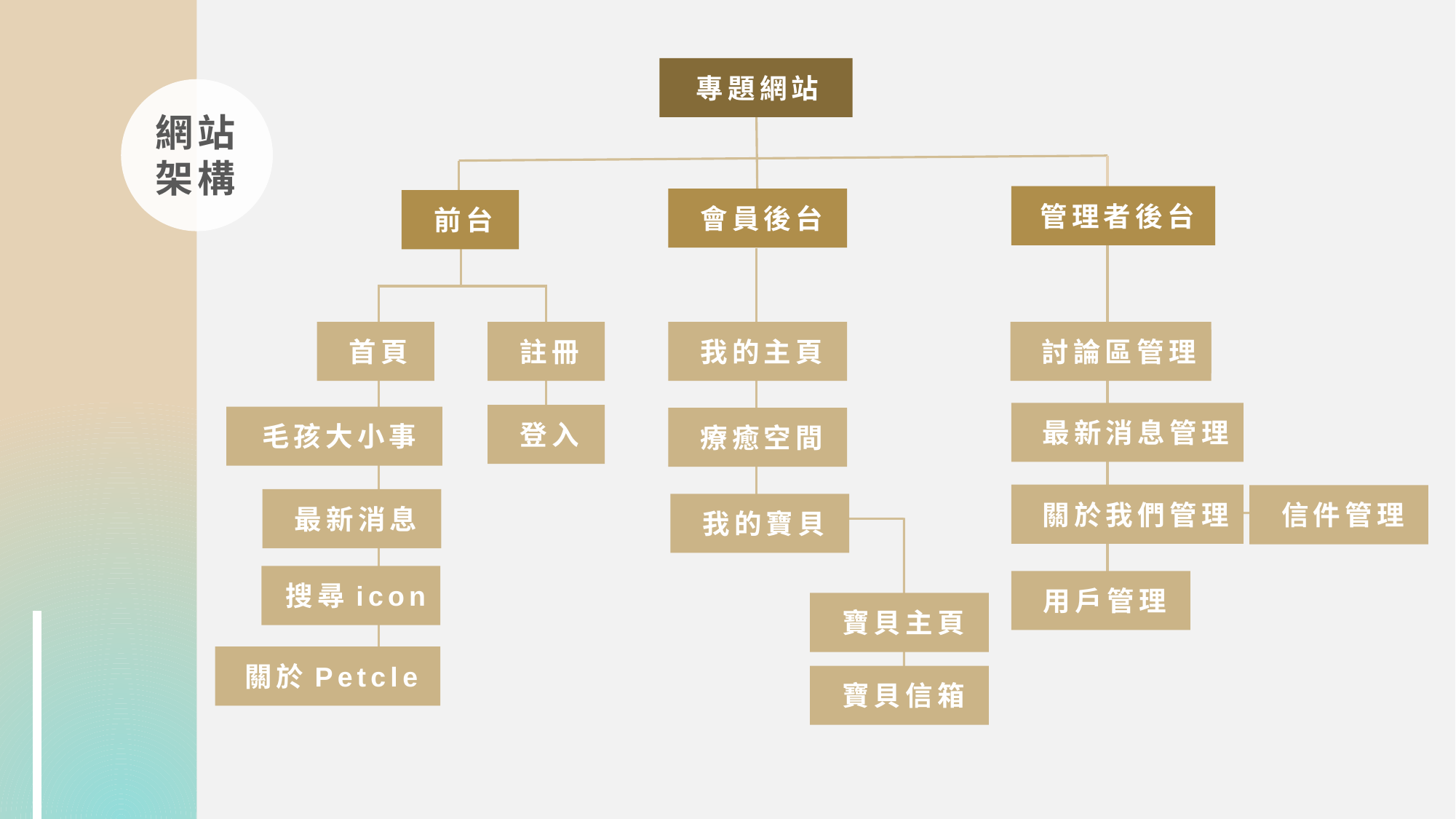

專題網站

網站架構

管理者後台

會員後台

前台

首頁

註冊

我的主頁

討論區管理

最新消息管理

登入

毛孩大小事

療癒空間

關於我們管理

信件管理

最新消息

我的寶貝

搜尋icon

用戶管理

寶貝主頁

關於Petcle

寶貝信箱